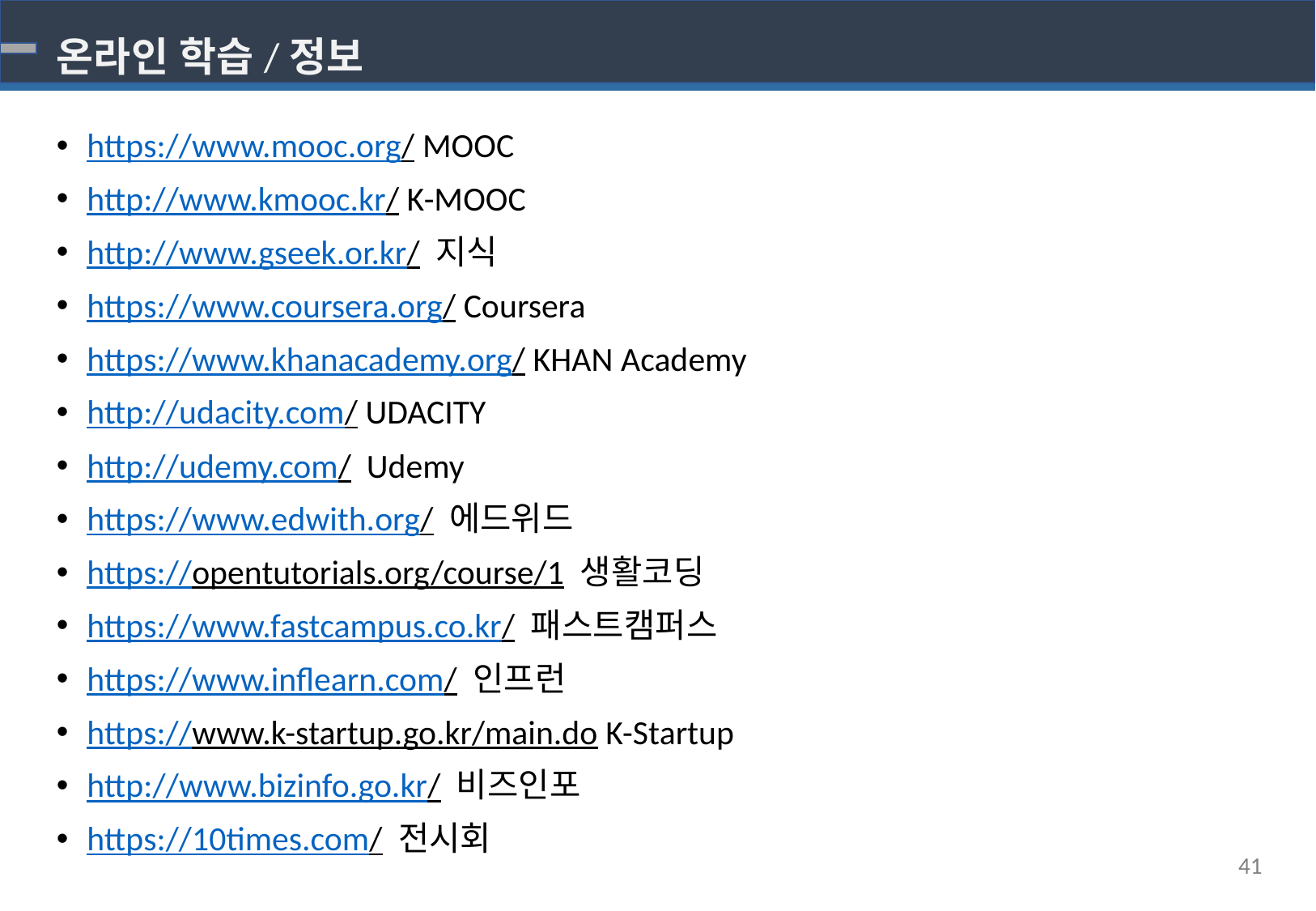

# 온라인 학습/정보
https://www.mooc.org/ MOOC
http://www.kmooc.kr/ K-MOOC
http://www.gseek.or.kr/ 지식
https://www.coursera.org/ Coursera
https://www.khanacademy.org/ KHAN Academy
http://udacity.com/ UDACITY
http://udemy.com/  Udemy
https://www.edwith.org/ 에드위드
https://opentutorials.org/course/1 생활코딩
https://www.fastcampus.co.kr/ 패스트캠퍼스
https://www.inflearn.com/ 인프런
https://www.k-startup.go.kr/main.do K-Startup
http://www.bizinfo.go.kr/ 비즈인포
https://10times.com/ 전시회

41